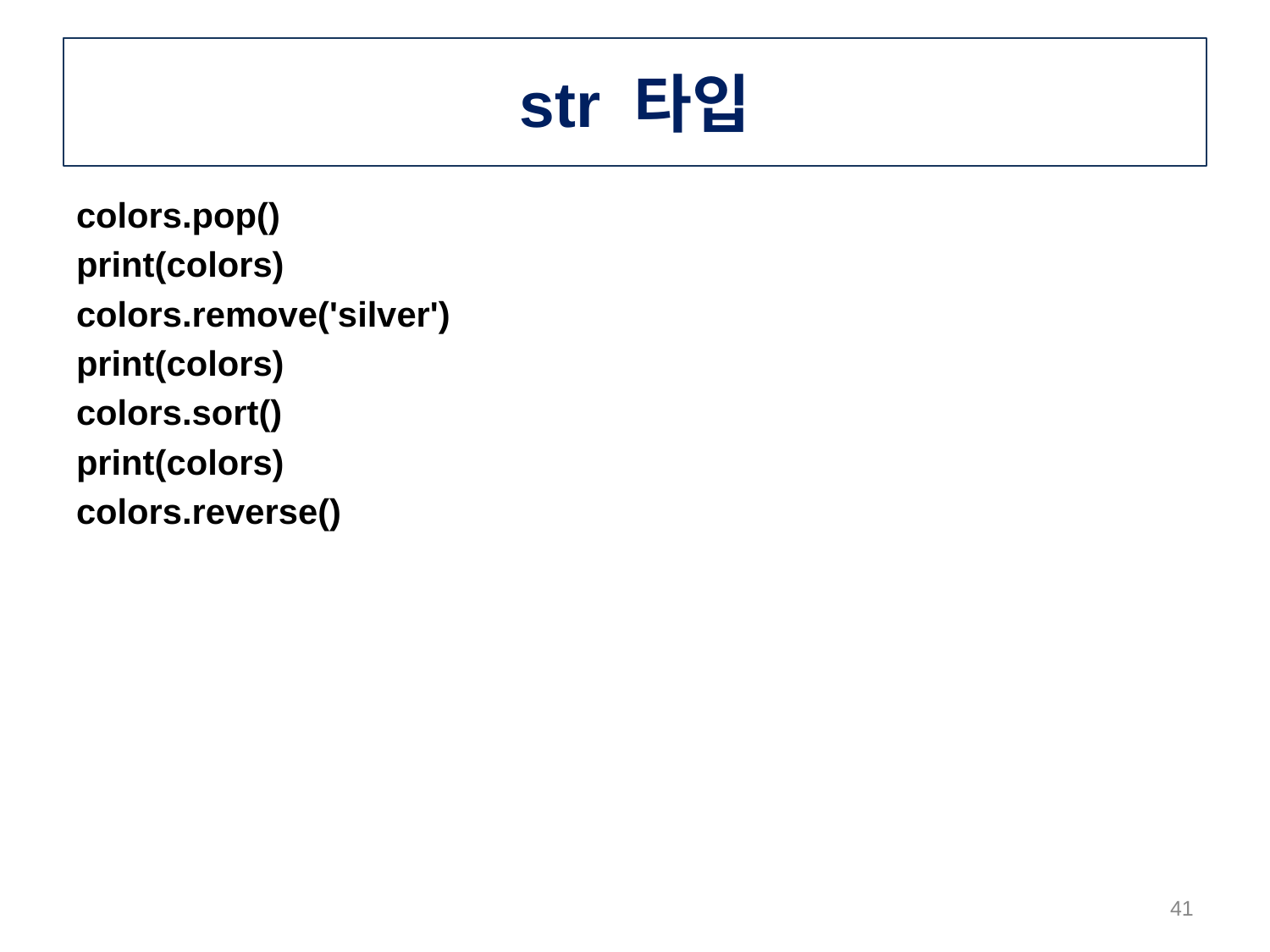

# str 타입
colors.pop()
print(colors)
colors.remove('silver')
print(colors)
colors.sort()
print(colors)
colors.reverse()

41